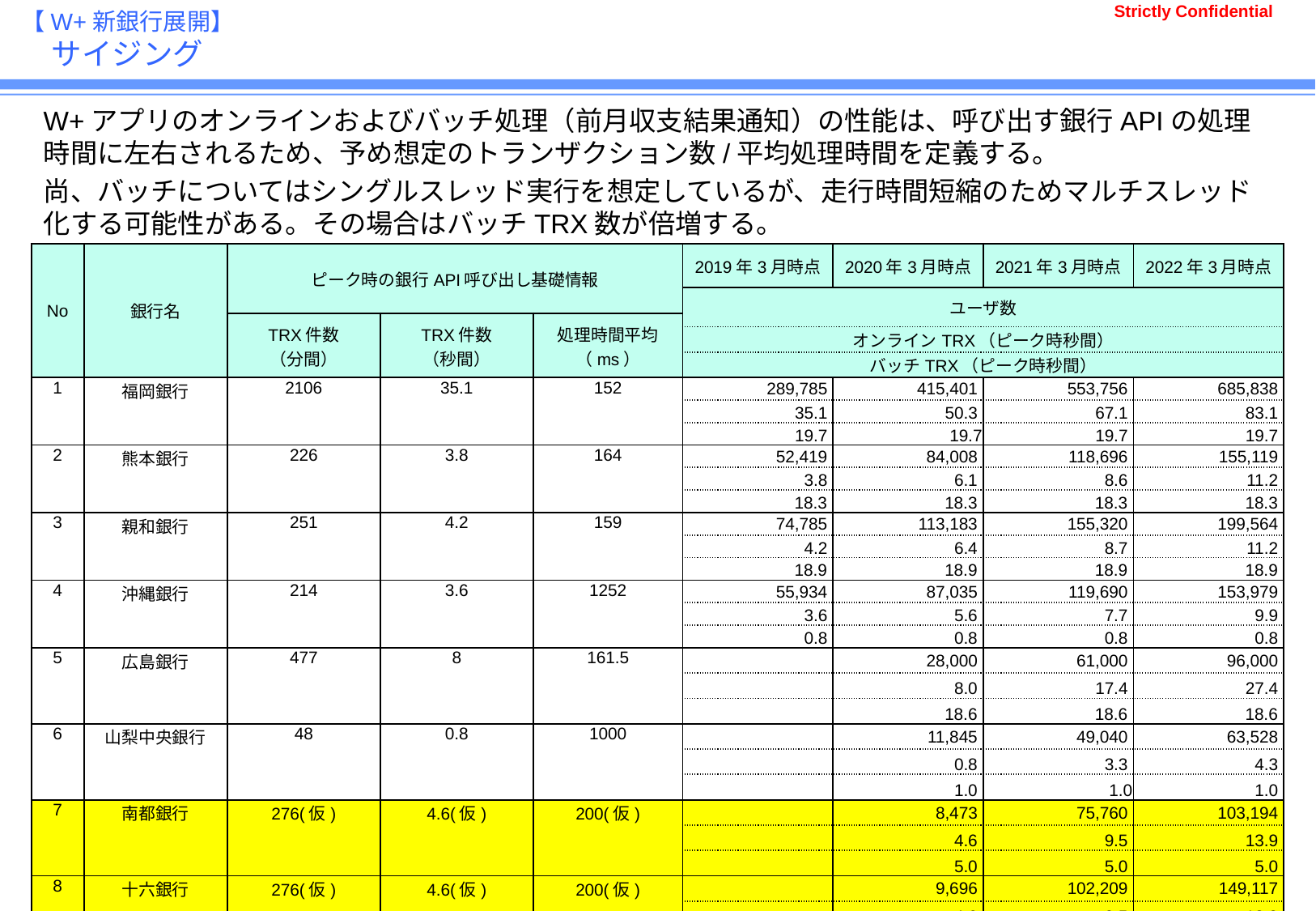

# 【W+新銀行展開】 　サイジング
W+アプリのオンラインおよびバッチ処理（前月収支結果通知）の性能は、呼び出す銀行APIの処理時間に左右されるため、予め想定のトランザクション数/平均処理時間を定義する。
尚、バッチについてはシングルスレッド実行を想定しているが、走行時間短縮のためマルチスレッド化する可能性がある。その場合はバッチTRX数が倍増する。
| No | 銀行名 | ピーク時の銀行API呼び出し基礎情報 |  |  | 2019年3月時点 | 2020年3月時点 | 2021年3月時点 | 2022年3月時点 |
| --- | --- | --- | --- | --- | --- | --- | --- | --- |
|  |  |  |  |  | ユーザ数 |  |  |  |
|  |  | TRX件数 （分間） | TRX件数 （秒間） | 処理時間平均 （ms） |  |  |  |  |
|  |  |  |  |  | オンラインTRX（ピーク時秒間） |  |  |  |
|  |  |  |  |  | バッチTRX（ピーク時秒間） |  |  |  |
| 1 | 福岡銀行 | 2106 | 35.1 | 152 | 289,785 | 415,401 | 553,756 | 685,838 |
|  |  |  |  |  | 35.1 | 50.3 | 67.1 | 83.1 |
|  |  |  |  |  | 19.7 | 19.7 | 19.7 | 19.7 |
| 2 | 熊本銀行 | 226 | 3.8 | 164 | 52,419 | 84,008 | 118,696 | 155,119 |
|  |  |  |  |  | 3.8 | 6.1 | 8.6 | 11.2 |
|  |  |  |  |  | 18.3 | 18.3 | 18.3 | 18.3 |
| 3 | 親和銀行 | 251 | 4.2 | 159 | 74,785 | 113,183 | 155,320 | 199,564 |
|  |  |  |  |  | 4.2 | 6.4 | 8.7 | 11.2 |
|  |  |  |  |  | 18.9 | 18.9 | 18.9 | 18.9 |
| 4 | 沖縄銀行 | 214 | 3.6 | 1252 | 55,934 | 87,035 | 119,690 | 153,979 |
|  |  |  |  |  | 3.6 | 5.6 | 7.7 | 9.9 |
|  |  |  |  |  | 0.8 | 0.8 | 0.8 | 0.8 |
| 5 | 広島銀行 | 477 | 8 | 161.5 |  | 28,000 | 61,000 | 96,000 |
|  |  |  |  |  |  | 8.0 | 17.4 | 27.4 |
|  |  |  |  |  |  | 18.6 | 18.6 | 18.6 |
| 6 | 山梨中央銀行 | 48 | 0.8 | 1000 |  | 11,845 | 49,040 | 63,528 |
|  |  |  |  |  |  | 0.8 | 3.3 | 4.3 |
|  |  |  |  |  |  | 1.0 | 1.0 | 1.0 |
| 7 | 南都銀行 | 276(仮) | 4.6(仮) | 200(仮) |  | 8,473 | 75,760 | 103,194 |
|  |  |  |  |  |  | 4.6 | 9.5 | 13.9 |
|  |  |  |  |  |  | 5.0 | 5.0 | 5.0 |
| 8 | 十六銀行 | 276(仮) | 4.6(仮) | 200(仮) |  | 9,696 | 102,209 | 149,117 |
|  |  |  |  |  |  | 4.6 | 9.5 | 13.9 |
|  |  |  |  |  |  | 5.0 | 5.0 | 5.0 |